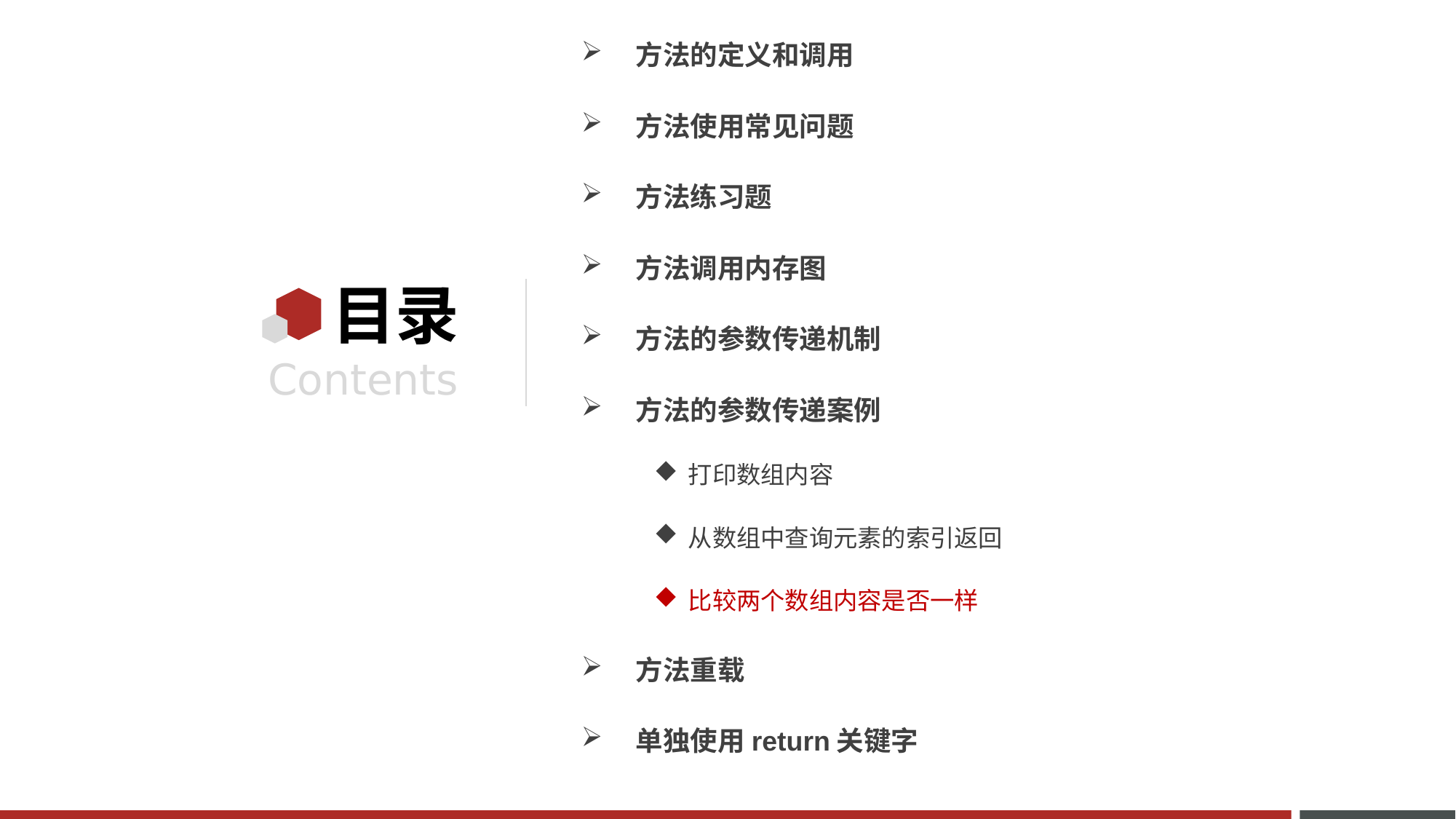

方法的定义和调用
方法使用常见问题
方法练习题
方法调用内存图
方法的参数传递机制
方法的参数传递案例
打印数组内容
从数组中查询元素的索引返回
比较两个数组内容是否一样
方法重载
单独使用return关键字